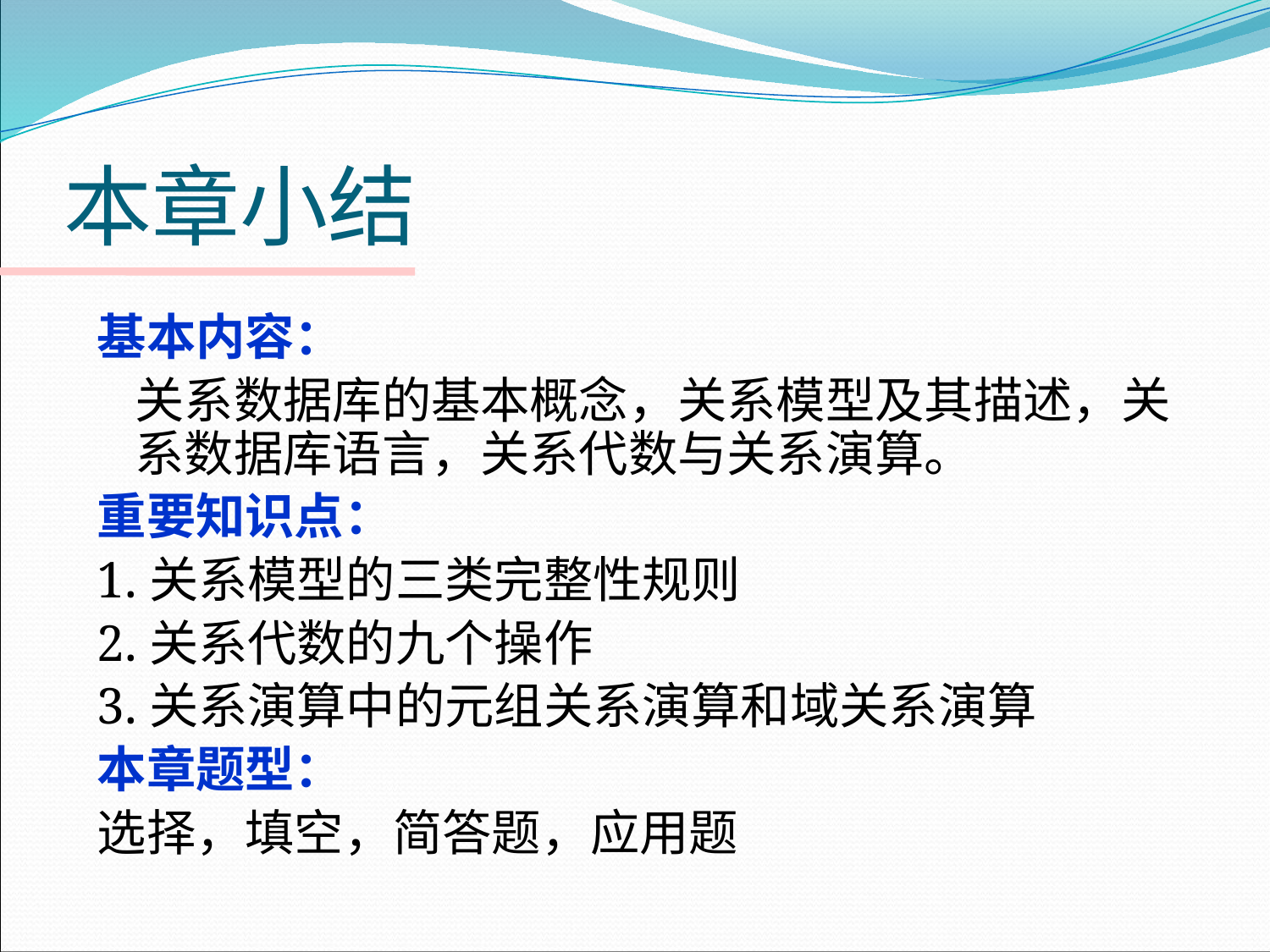

# 本章小结
基本内容：
	关系数据库的基本概念，关系模型及其描述，关系数据库语言，关系代数与关系演算。
重要知识点：
1.关系模型的三类完整性规则
2.关系代数的九个操作
3.关系演算中的元组关系演算和域关系演算
本章题型：
选择，填空，简答题，应用题

242